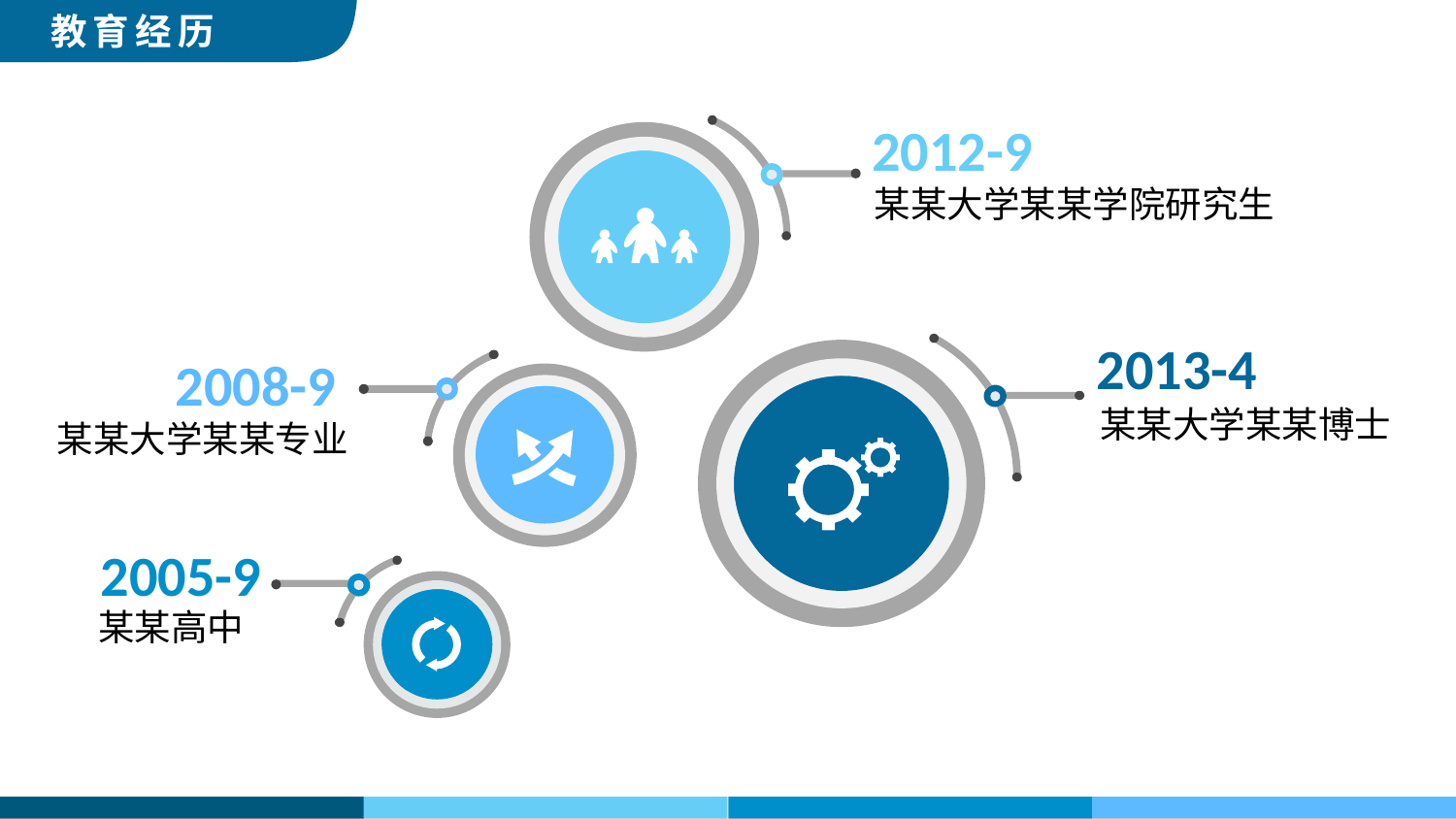

教育经历
2012-9
某某大学某某学院研究生

2013-4
某某大学某某博士

2008-9
某某大学某某专业

2005-9
某某高中